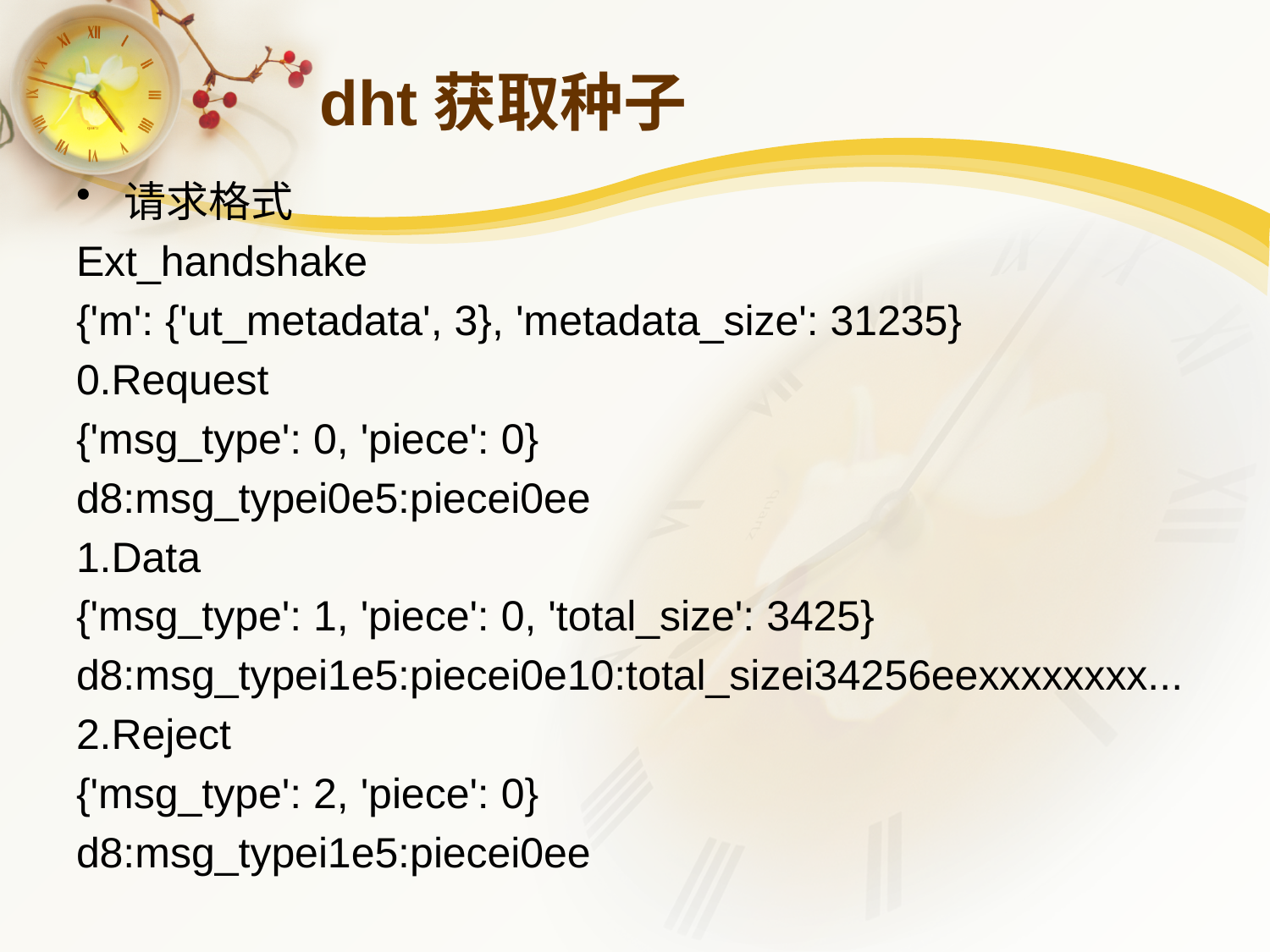

# dht获取种子
请求格式
Ext_handshake
{'m': {'ut_metadata', 3}, 'metadata_size': 31235}
0.Request
{'msg_type': 0, 'piece': 0}
d8:msg_typei0e5:piecei0ee
1.Data
{'msg_type': 1, 'piece': 0, 'total_size': 3425}
d8:msg_typei1e5:piecei0e10:total_sizei34256eexxxxxxxx...
2.Reject
{'msg_type': 2, 'piece': 0}
d8:msg_typei1e5:piecei0ee